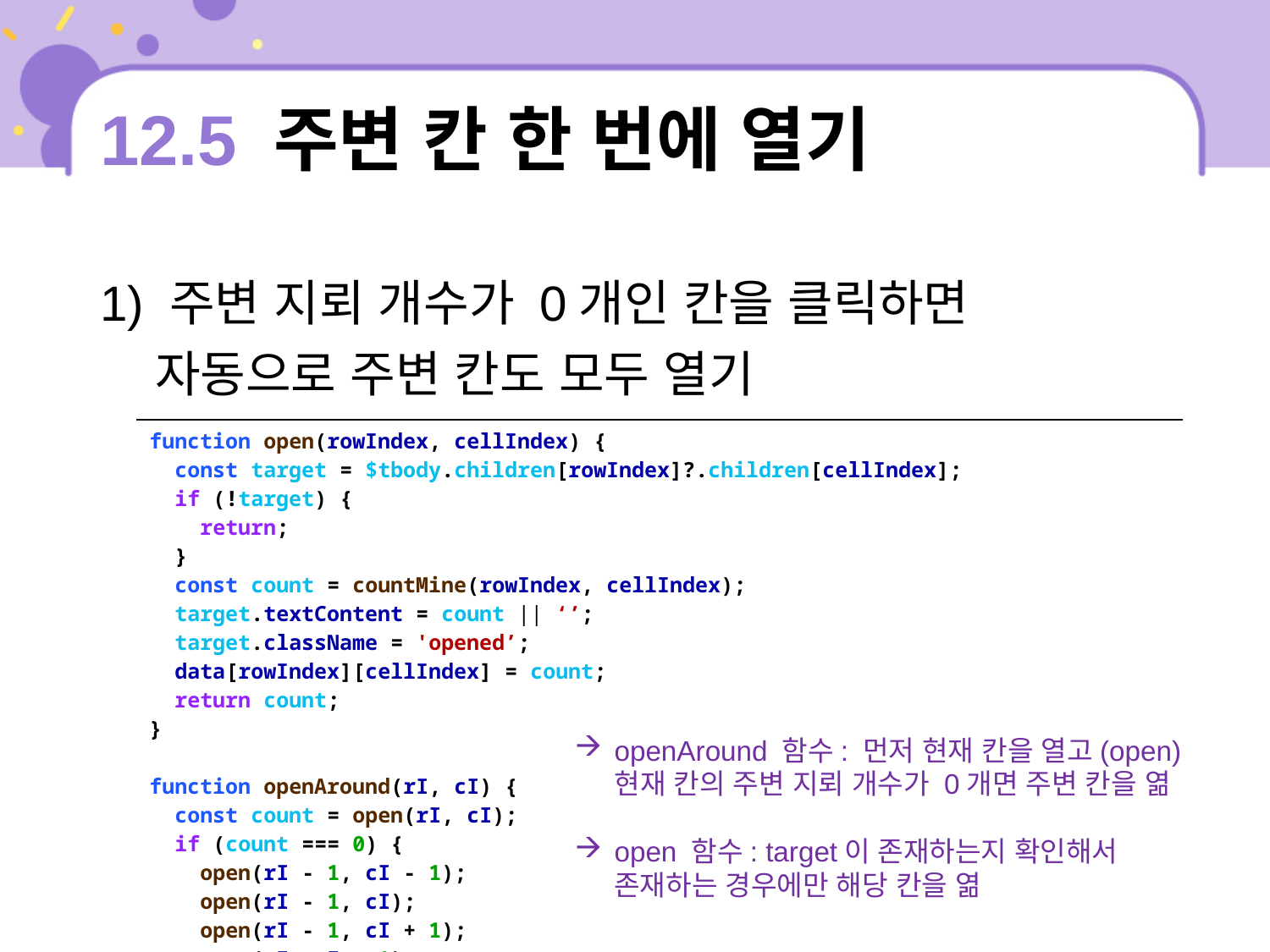

# 12.5 주변 칸 한 번에 열기
1) 주변 지뢰 개수가 0개인 칸을 클릭하면
    자동으로 주변 칸도 모두 열기

| function open(rowIndex, cellIndex) { const target = $tbody.children[rowIndex]?.children[cellIndex]; if (!target) { return; } const count = countMine(rowIndex, cellIndex); target.textContent = count || ‘’; target.className = 'opened’; data[rowIndex][cellIndex] = count; return count; } function openAround(rI, cI) { const count = open(rI, cI); if (count === 0) { open(rI - 1, cI - 1); open(rI - 1, cI); open(rI - 1, cI + 1); open(rI, cI - 1); open(rI, cI + 1); |
| --- |
openAround 함수: 먼저 현재 칸을 열고(open) 현재 칸의 주변 지뢰 개수가 0개면 주변 칸을 엶

open 함수: target이 존재하는지 확인해서 존재하는 경우에만 해당 칸을 엶